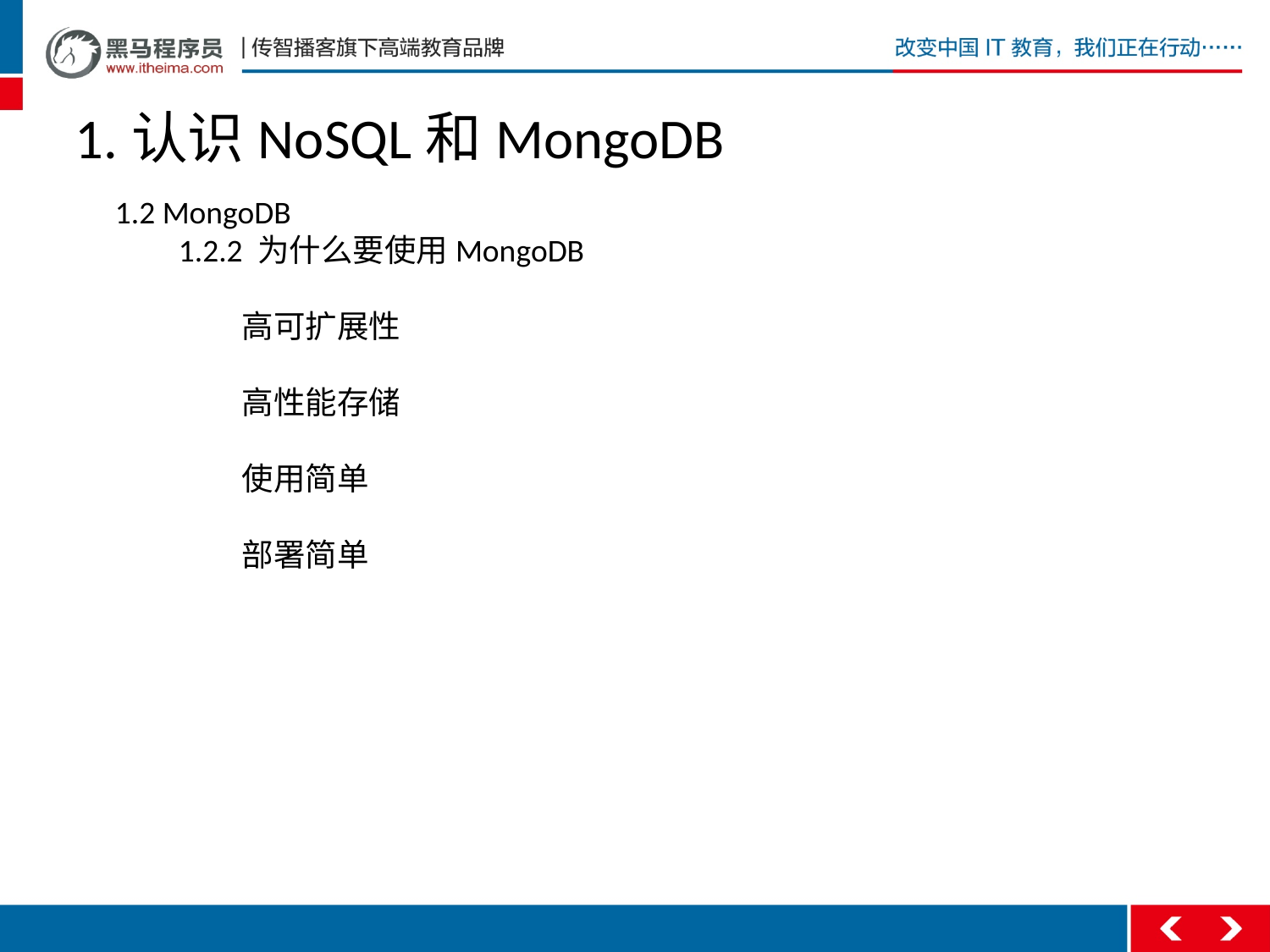

# 1.认识NoSQL和MongoDB
1.2 MongoDB
1.2.2 为什么要使用MongoDB

	高可扩展性

	高性能存储

	使用简单

	部署简单